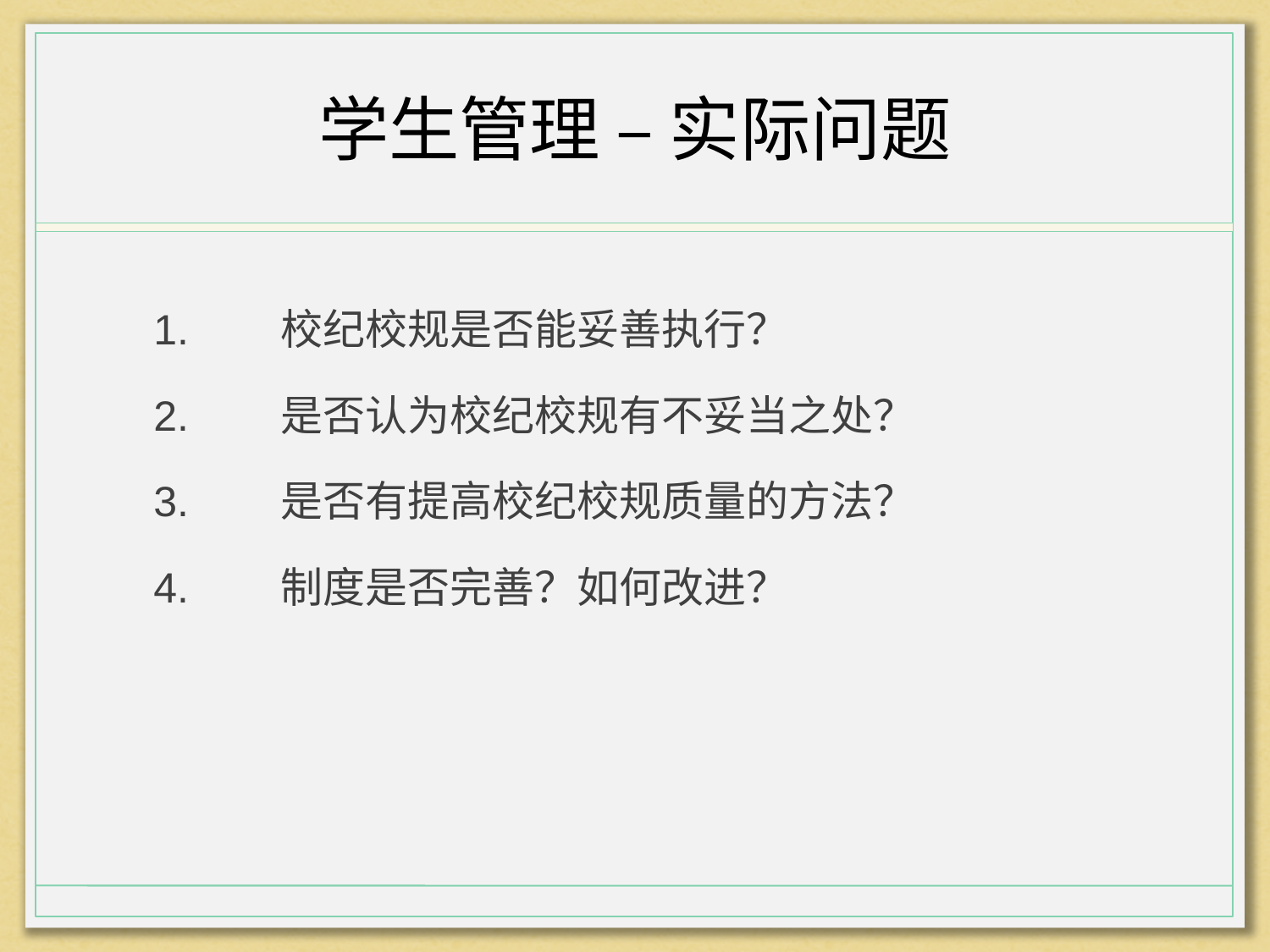

# 学生管理 – 实际问题
1.	校纪校规是否能妥善执行？
2.	是否认为校纪校规有不妥当之处？
3.	是否有提高校纪校规质量的方法？
4.	制度是否完善？如何改进？